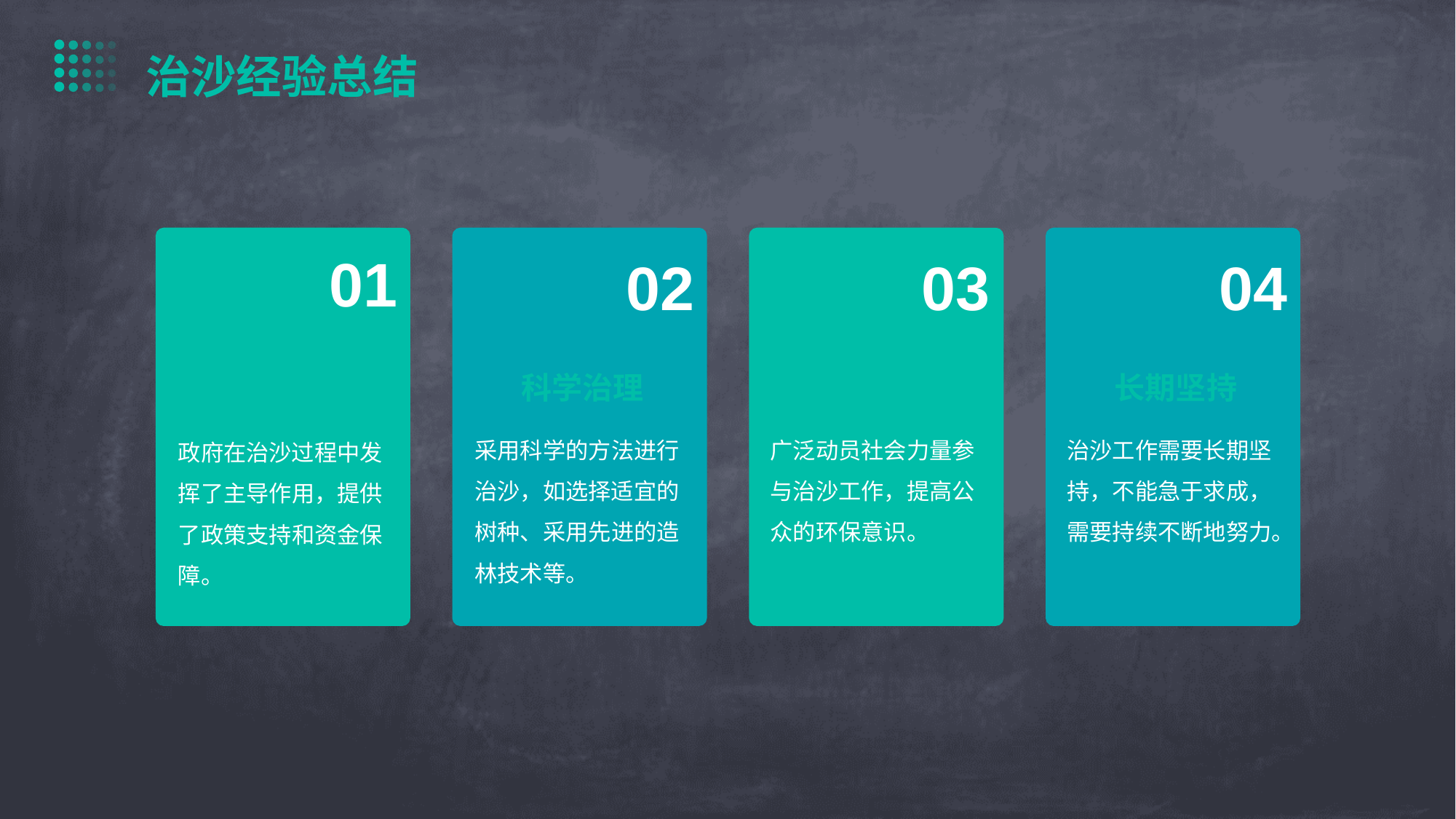

治沙经验总结

01
02
03
04
科学治理
公众参与
长期坚持
政府主导
采用科学的方法进行治沙，如选择适宜的树种、采用先进的造林技术等。
广泛动员社会力量参与治沙工作，提高公众的环保意识。
治沙工作需要长期坚持，不能急于求成，需要持续不断地努力。
政府在治沙过程中发挥了主导作用，提供了政策支持和资金保障。